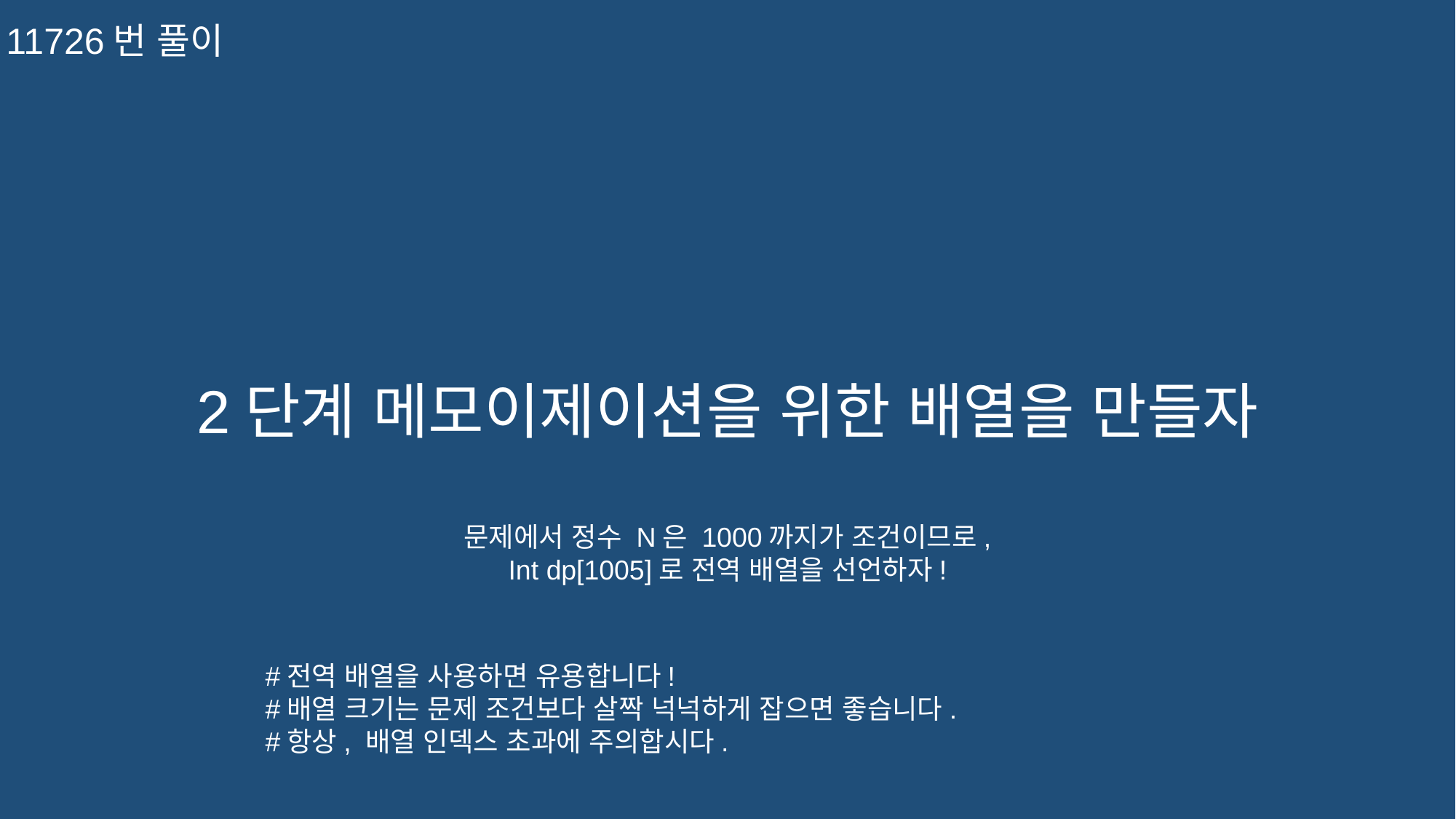

11726번 풀이
2단계 메모이제이션을 위한 배열을 만들자
문제에서 정수 N은 1000까지가 조건이므로,
Int dp[1005]로 전역 배열을 선언하자!
#전역 배열을 사용하면 유용합니다!
#배열 크기는 문제 조건보다 살짝 넉넉하게 잡으면 좋습니다.
#항상, 배열 인덱스 초과에 주의합시다.